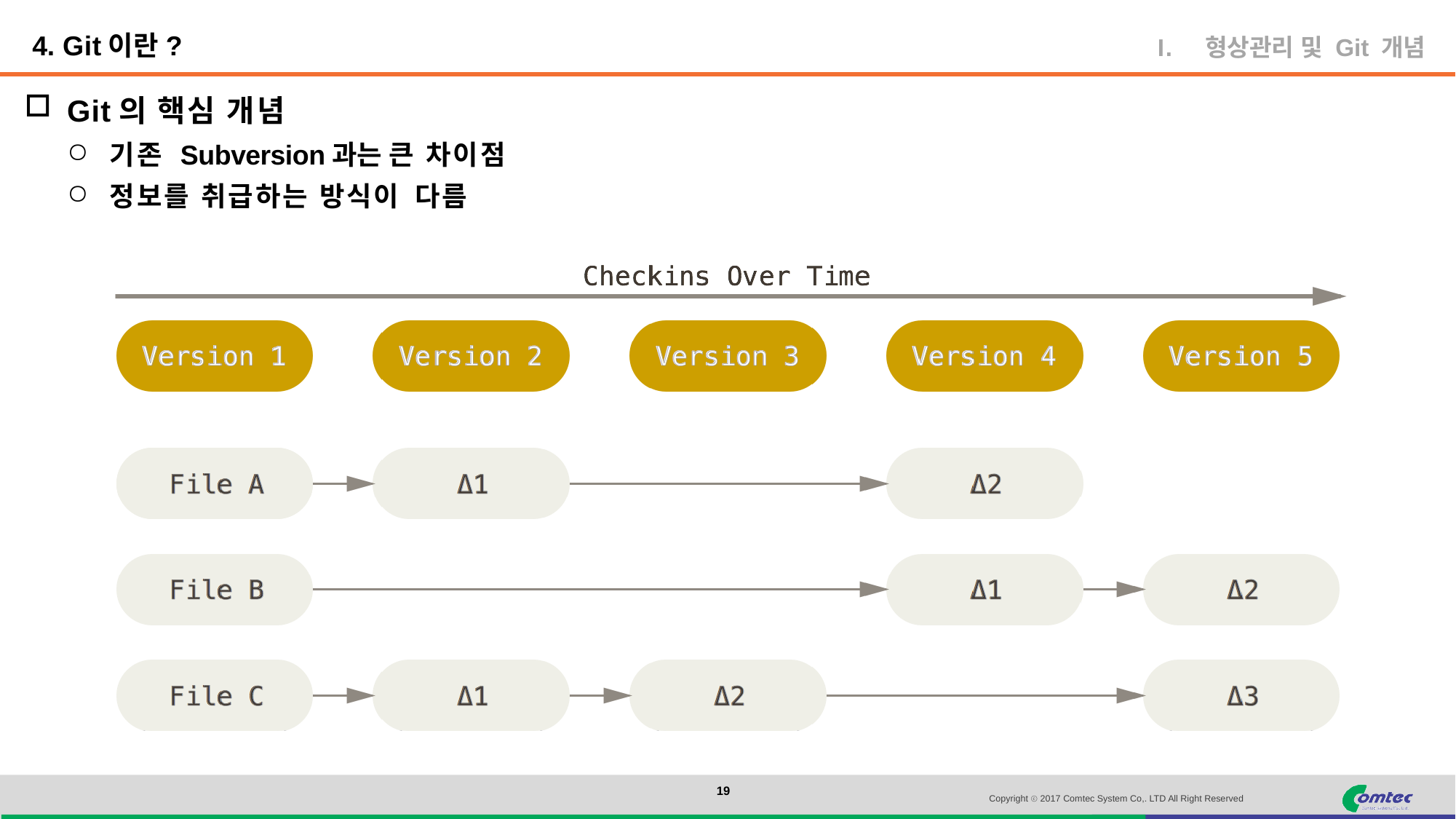

4. Git이란?
형상관리 및 Git 개념
Git의 핵심 개념
기존 Subversion과는 큰 차이점
정보를 취급하는 방식이 다름